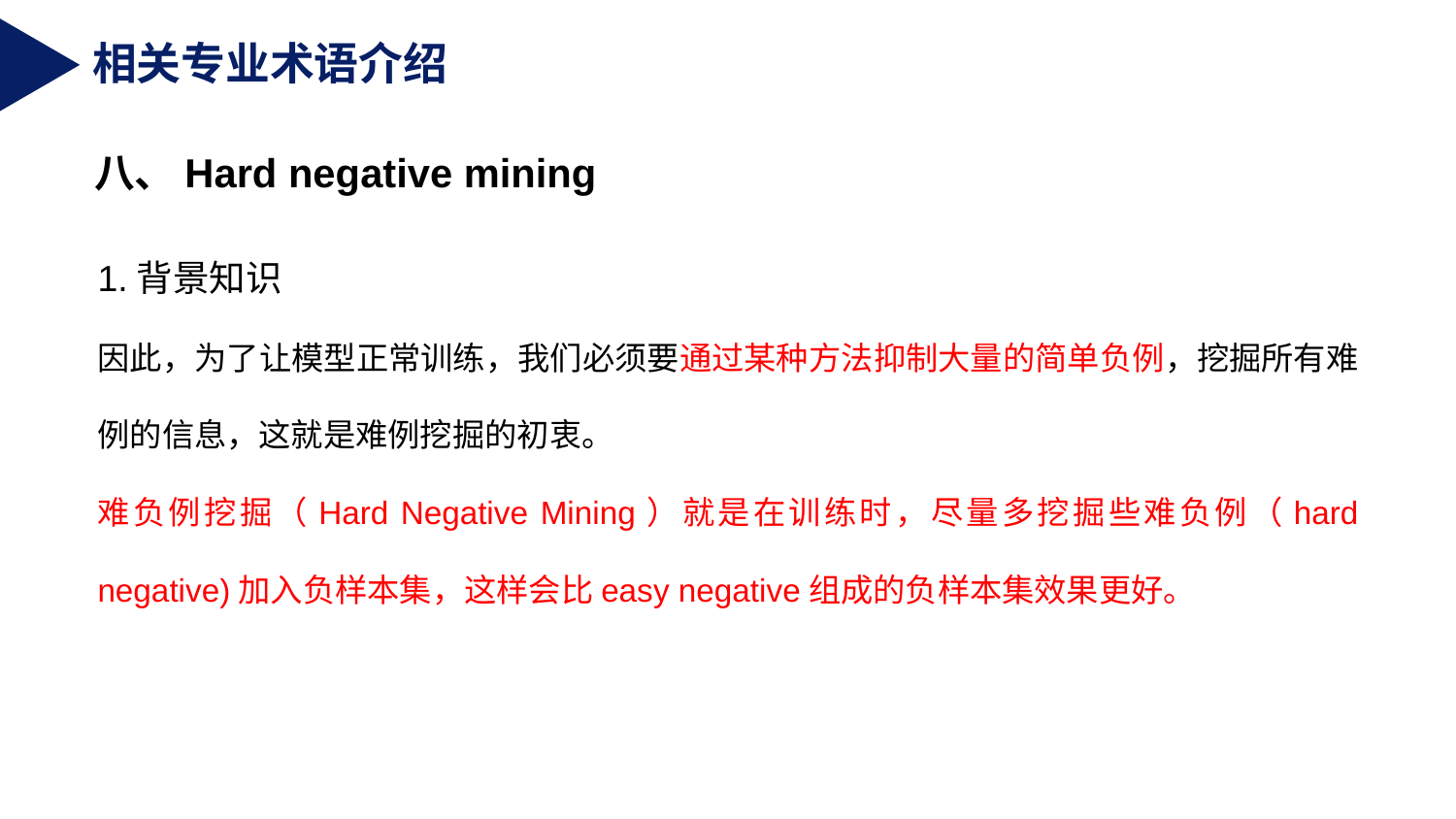

相关专业术语介绍
八、Hard negative mining
1.背景知识
因此，为了让模型正常训练，我们必须要通过某种方法抑制大量的简单负例，挖掘所有难例的信息，这就是难例挖掘的初衷。
难负例挖掘（Hard Negative Mining）就是在训练时，尽量多挖掘些难负例（hard negative)加入负样本集，这样会比easy negative组成的负样本集效果更好。